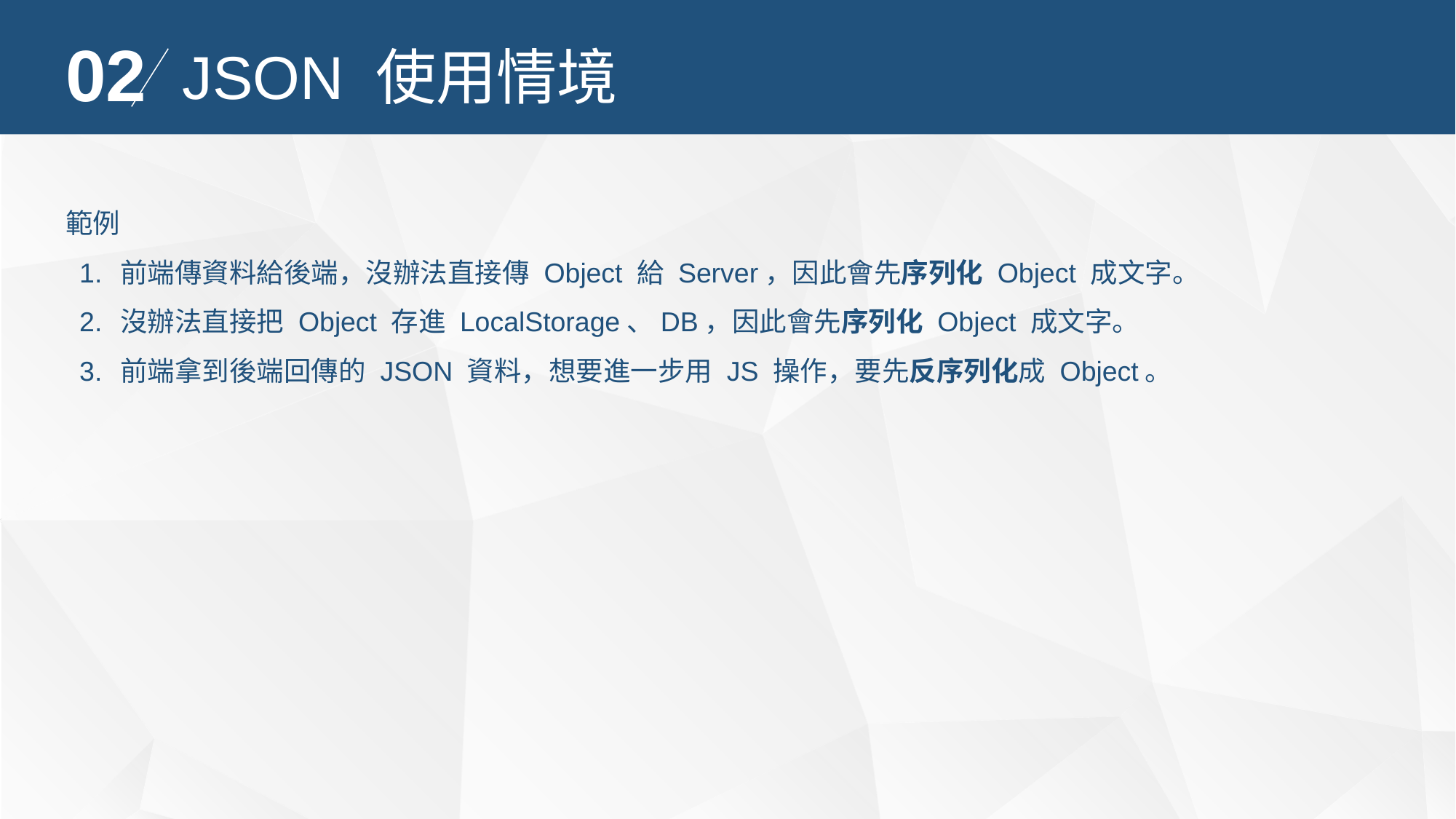

02
JSON 使用情境
範例
前端傳資料給後端，沒辦法直接傳 Object 給 Server，因此會先序列化 Object 成文字。
沒辦法直接把 Object 存進 LocalStorage、DB，因此會先序列化 Object 成文字。
前端拿到後端回傳的 JSON 資料，想要進一步用 JS 操作，要先反序列化成 Object。